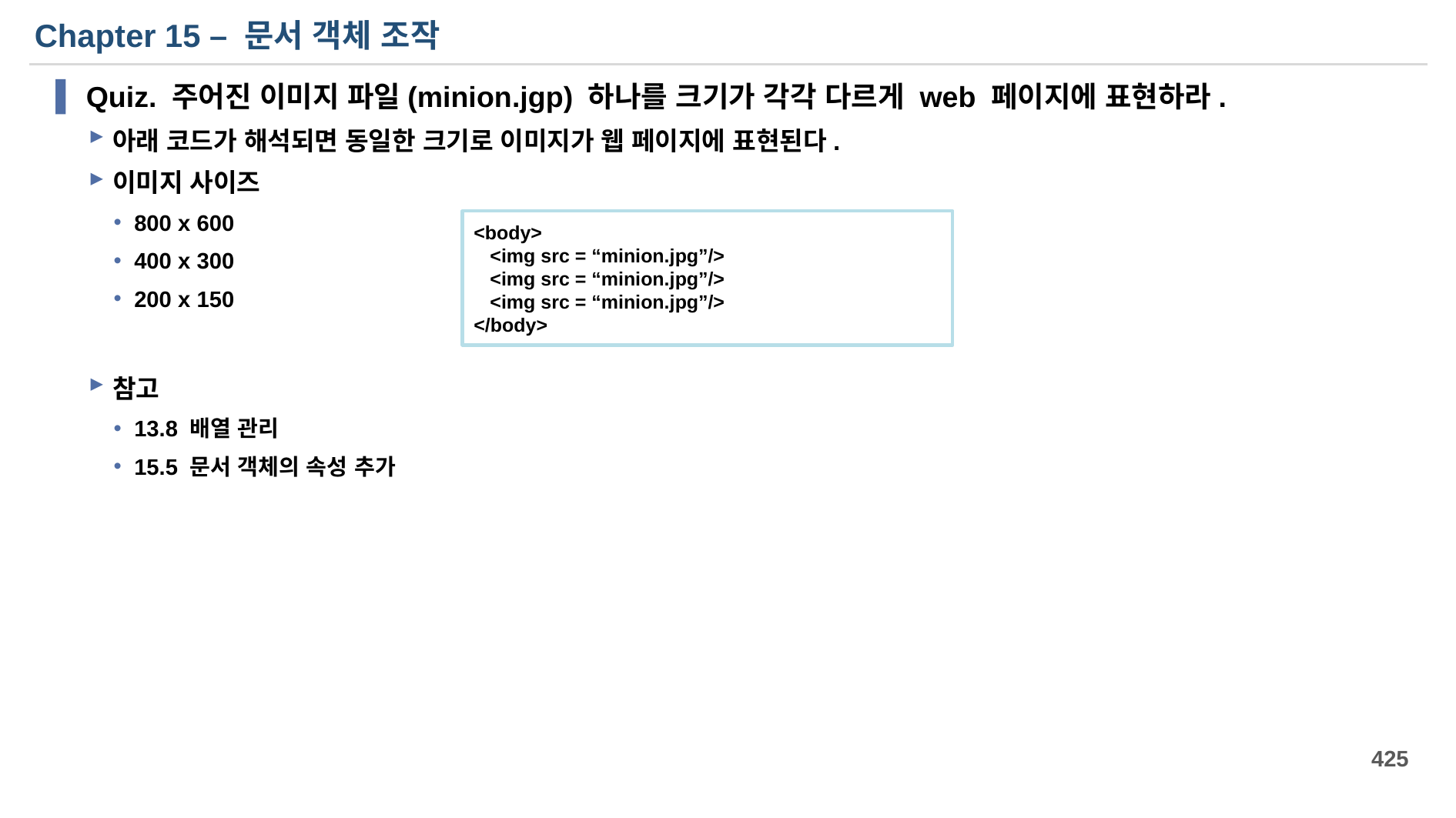

# Chapter 15 – 문서 객체 조작
Quiz. 주어진 이미지 파일(minion.jgp) 하나를 크기가 각각 다르게 web 페이지에 표현하라.
아래 코드가 해석되면 동일한 크기로 이미지가 웹 페이지에 표현된다.
이미지 사이즈
800 x 600
400 x 300
200 x 150

참고
13.8 배열 관리
15.5 문서 객체의 속성 추가

<body>
   <img src = “minion.jpg”/>
   <img src = “minion.jpg”/>
   <img src = “minion.jpg”/>
</body>
425